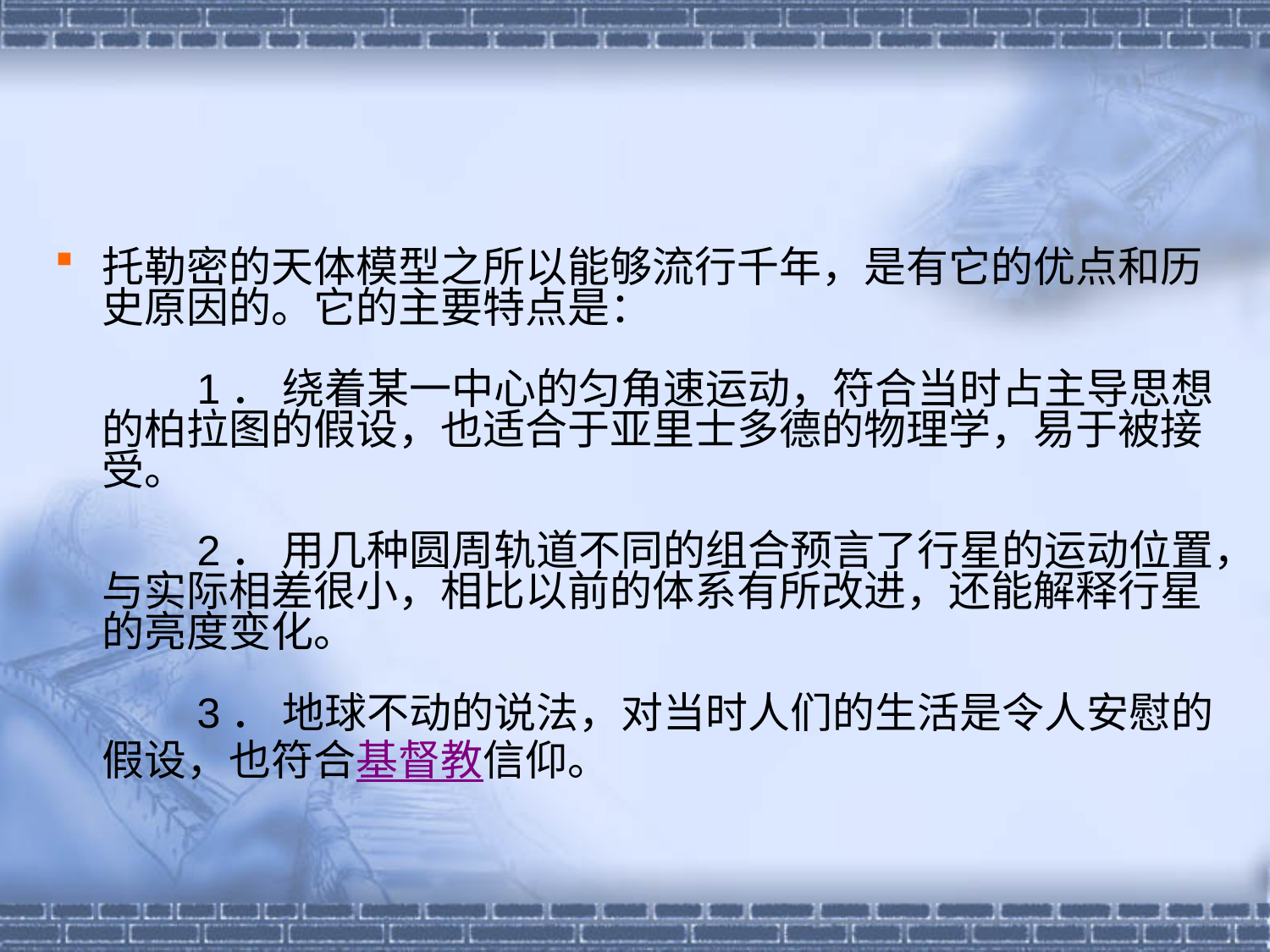

托勒密的天体模型之所以能够流行千年，是有它的优点和历史原因的。它的主要特点是：
　　1． 绕着某一中心的匀角速运动，符合当时占主导思想的柏拉图的假设，也适合于亚里士多德的物理学，易于被接受。
　　2． 用几种圆周轨道不同的组合预言了行星的运动位置，与实际相差很小，相比以前的体系有所改进，还能解释行星的亮度变化。
　　3． 地球不动的说法，对当时人们的生活是令人安慰的假设，也符合基督教信仰。